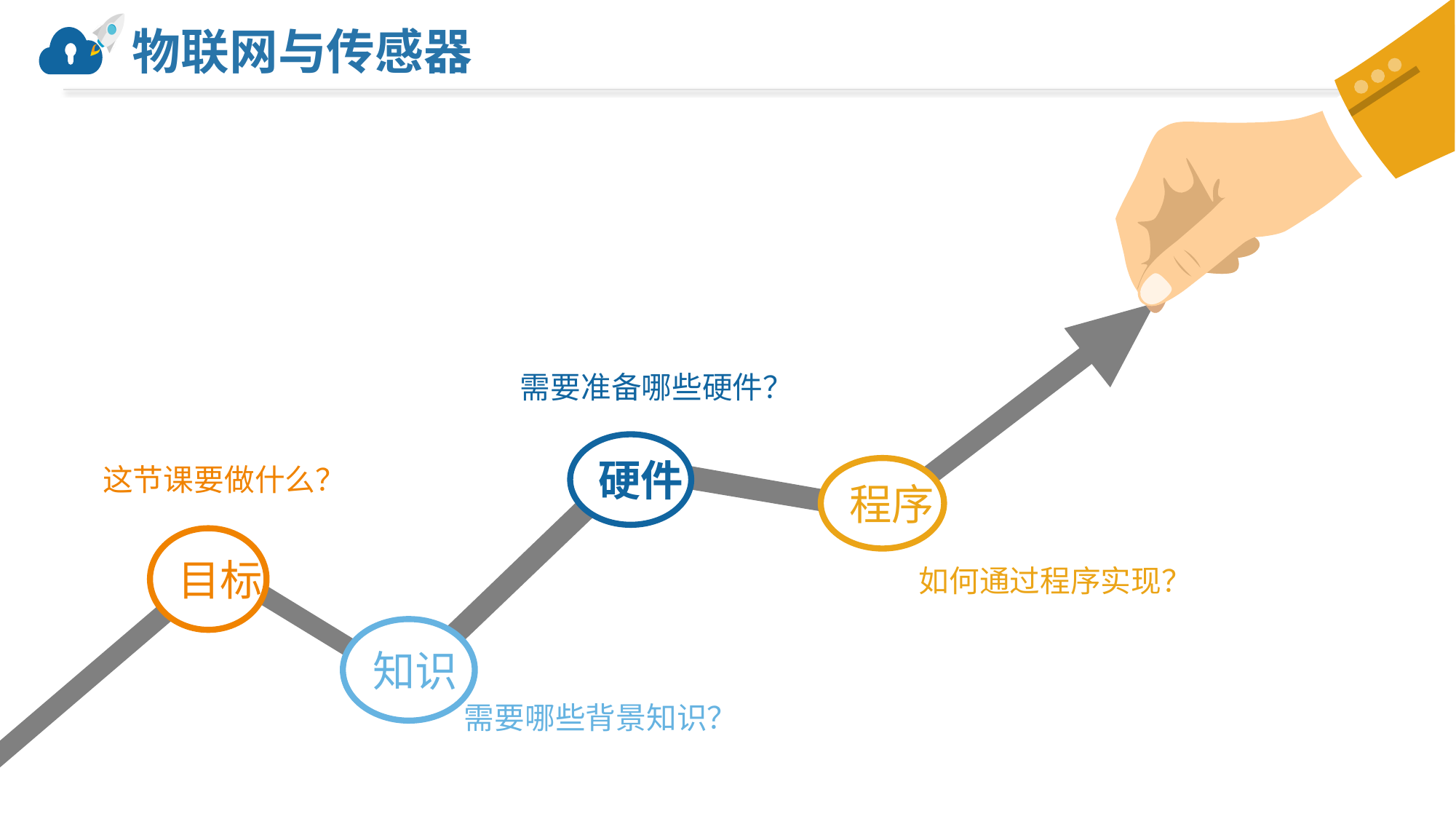

# 物联网与传感器

需要准备哪些硬件？
硬件
这节课要做什么？
程序
目标
如何通过程序实现？
知识
需要哪些背景知识？